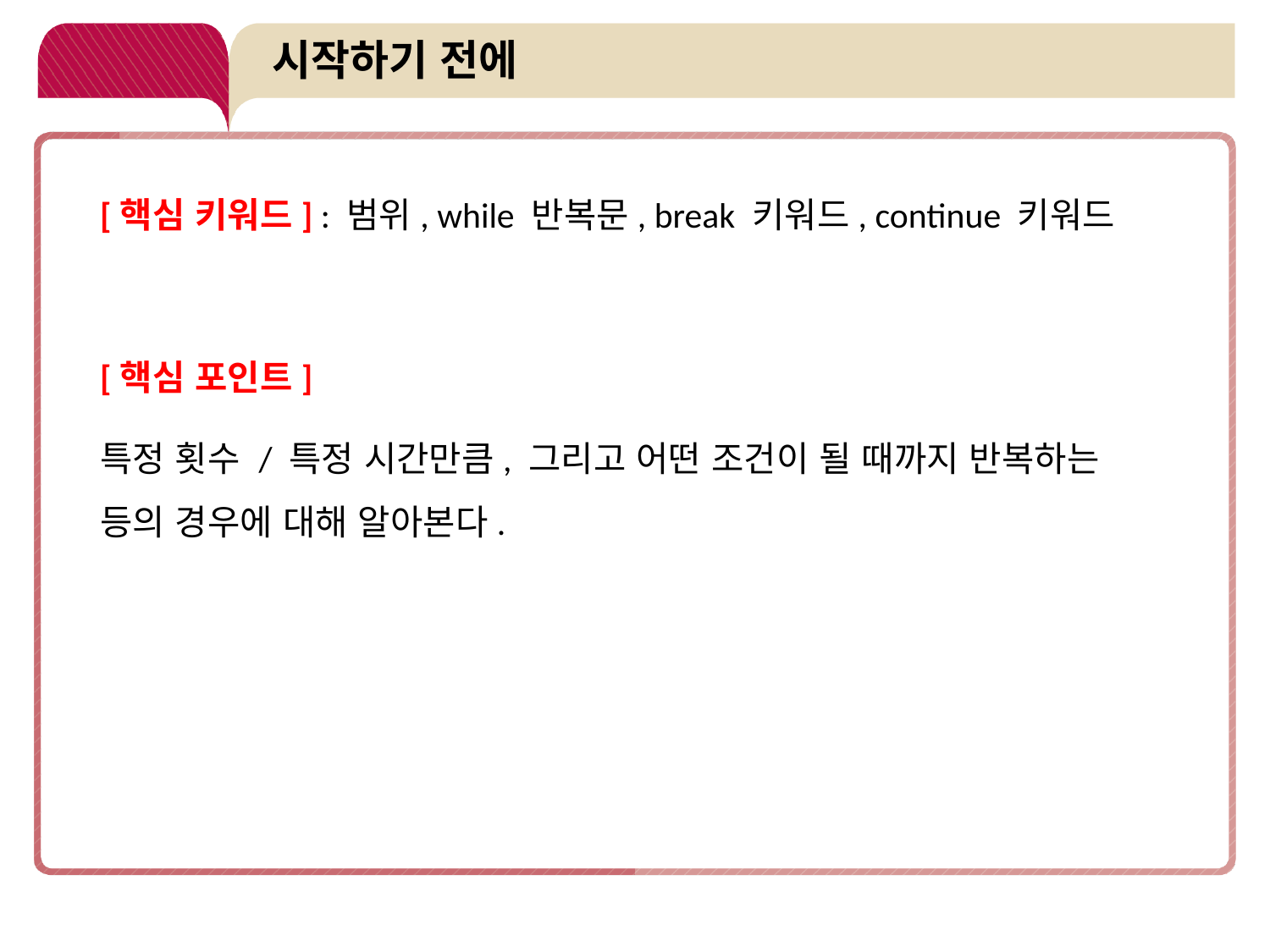

# 시작하기 전에
[핵심 키워드] : 범위, while 반복문, break 키워드, continue 키워드

[핵심 포인트]
특정 횟수 / 특정 시간만큼, 그리고 어떤 조건이 될 때까지 반복하는 등의 경우에 대해 알아본다.